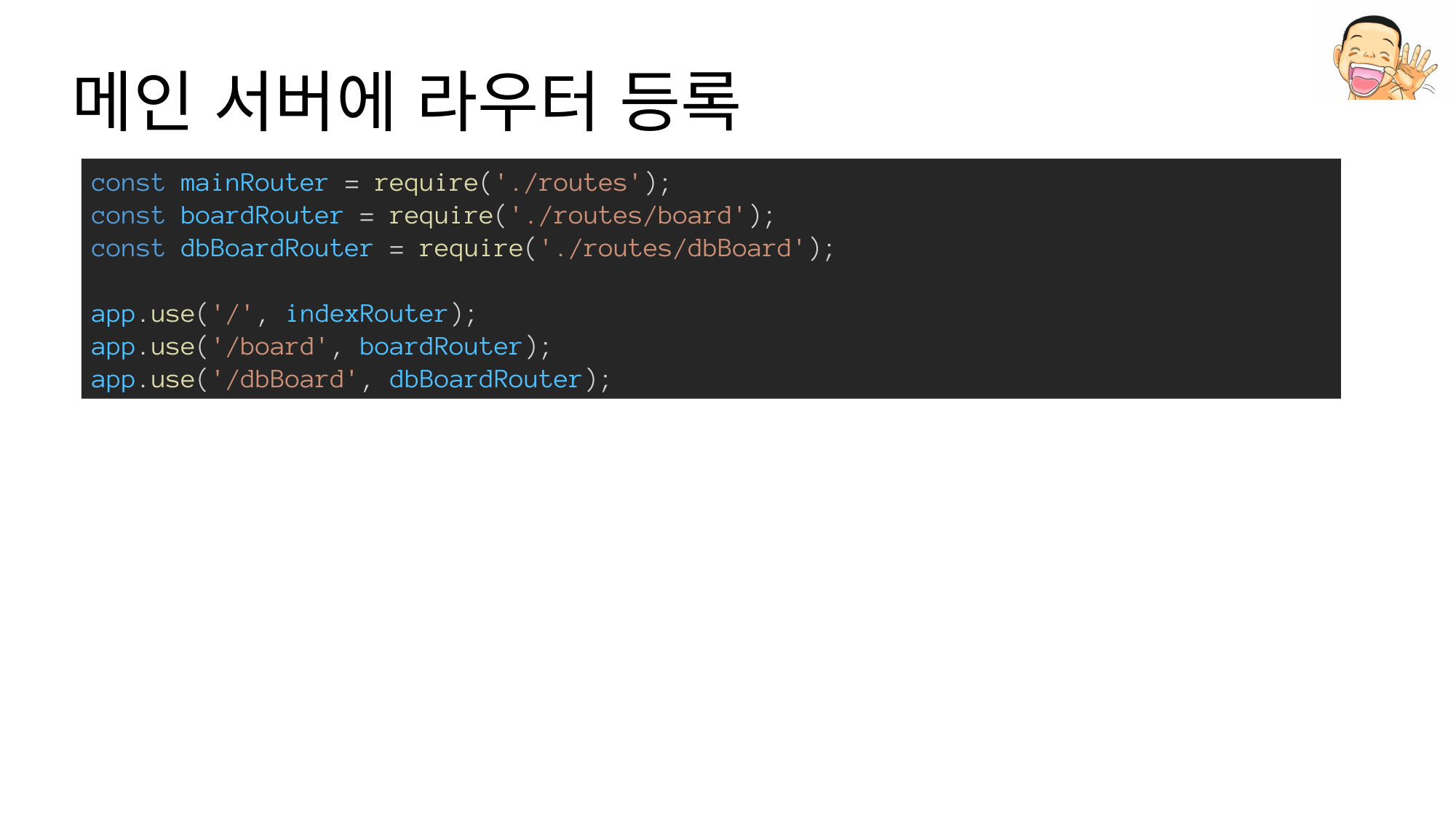

# 메인 서버에 라우터 등록
const mainRouter = require('./routes');
const boardRouter = require('./routes/board');
const dbBoardRouter = require('./routes/dbBoard');
app.use('/', indexRouter);
app.use('/board', boardRouter);
app.use('/dbBoard', dbBoardRouter);
App.js